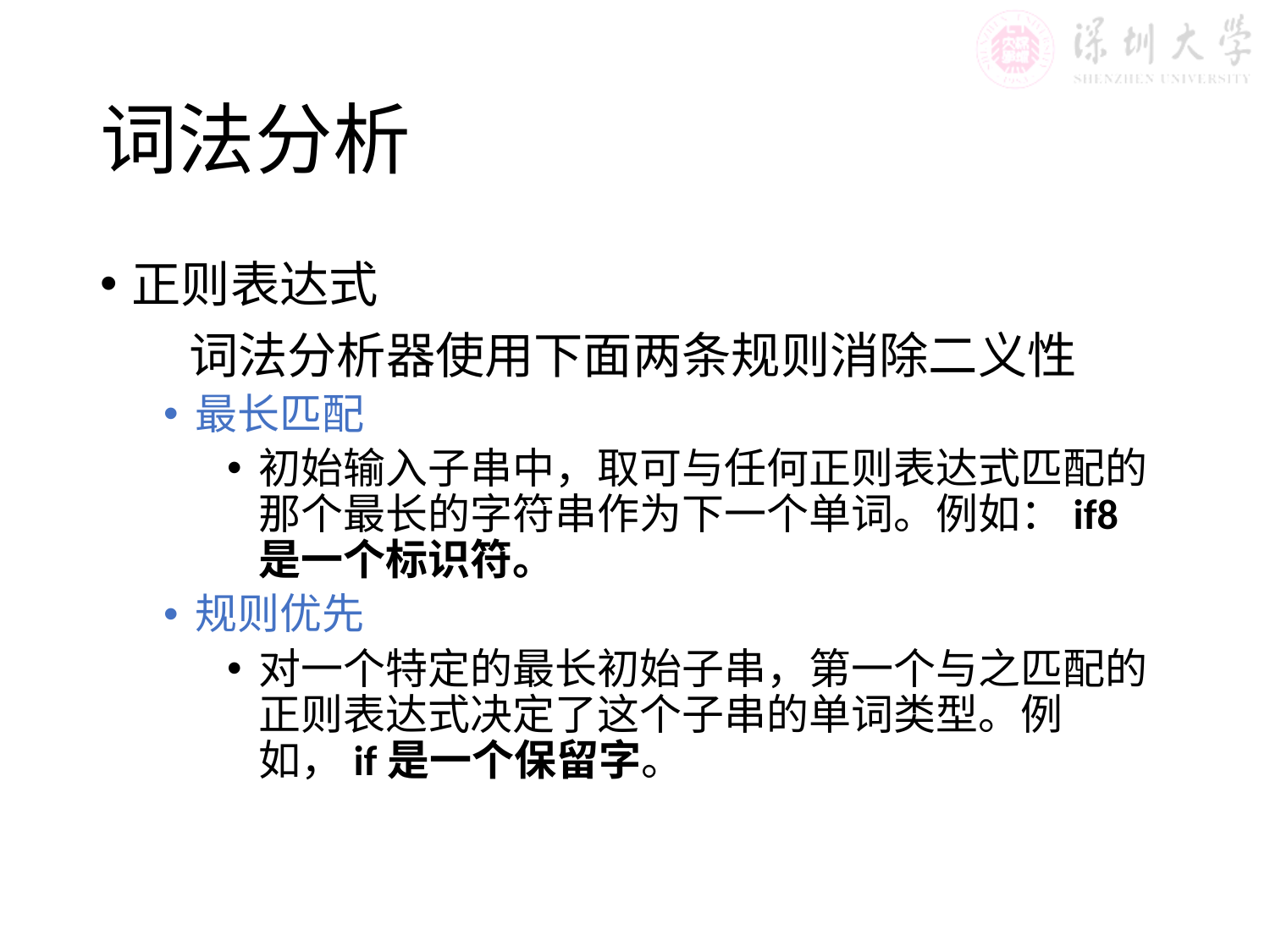

# 词法分析
正则表达式
       词法分析器使用下面两条规则消除二义性
最长匹配
初始输入子串中，取可与任何正则表达式匹配的那个最长的字符串作为下一个单词。例如：if8是一个标识符。
规则优先
对一个特定的最长初始子串，第一个与之匹配的正则表达式决定了这个子串的单词类型。例如，if是一个保留字。